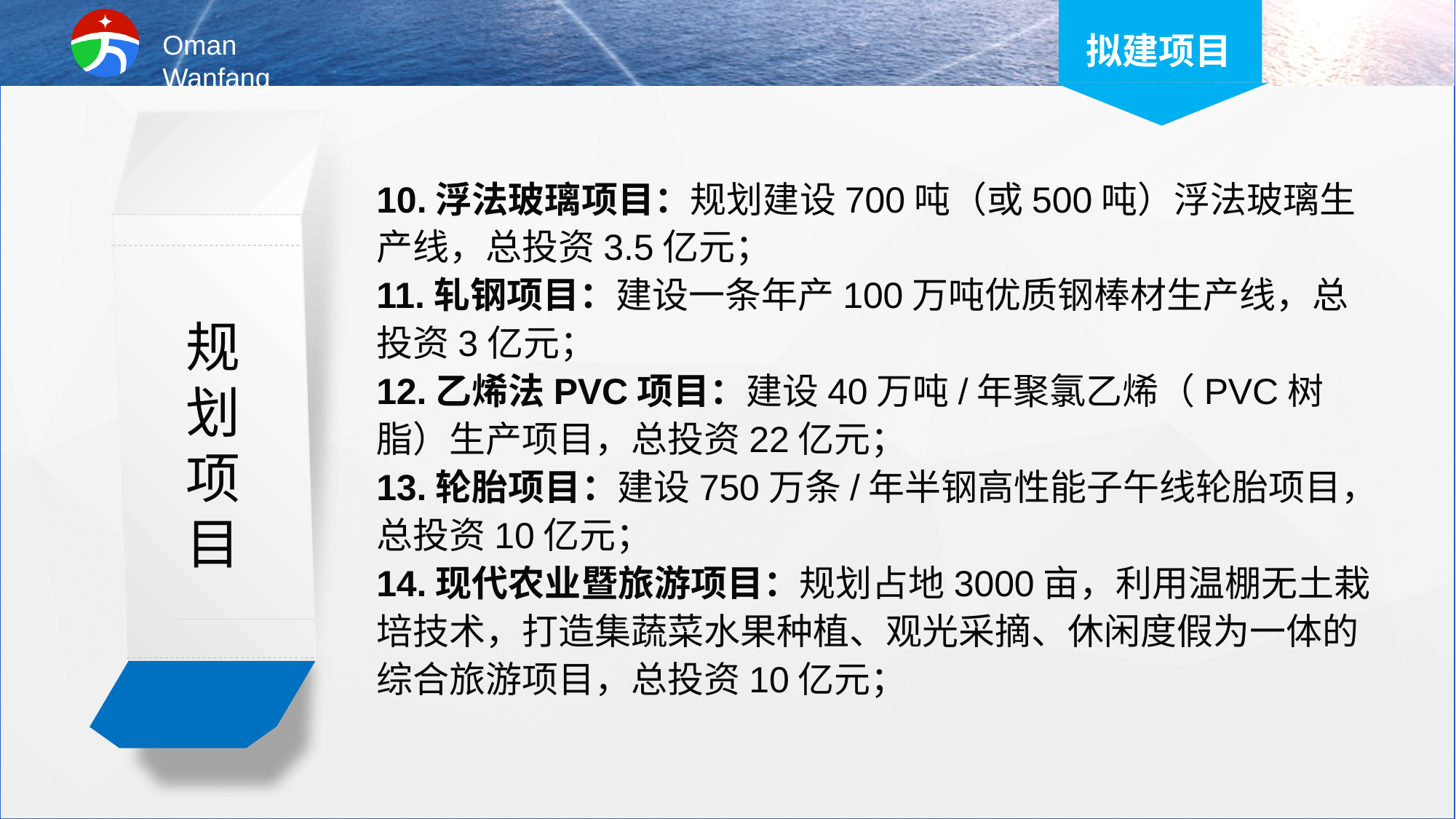

拟建项目

10.浮法玻璃项目：规划建设700吨（或500吨）浮法玻璃生产线，总投资3.5亿元；
11.轧钢项目：建设一条年产100万吨优质钢棒材生产线，总投资3亿元；
12.乙烯法PVC项目：建设40万吨/年聚氯乙烯（PVC树脂）生产项目，总投资22亿元；
13.轮胎项目：建设750万条/年半钢高性能子午线轮胎项目，总投资10亿元；
14.现代农业暨旅游项目：规划占地3000亩，利用温棚无土栽培技术，打造集蔬菜水果种植、观光采摘、休闲度假为一体的综合旅游项目，总投资10亿元；

规
划
项
目